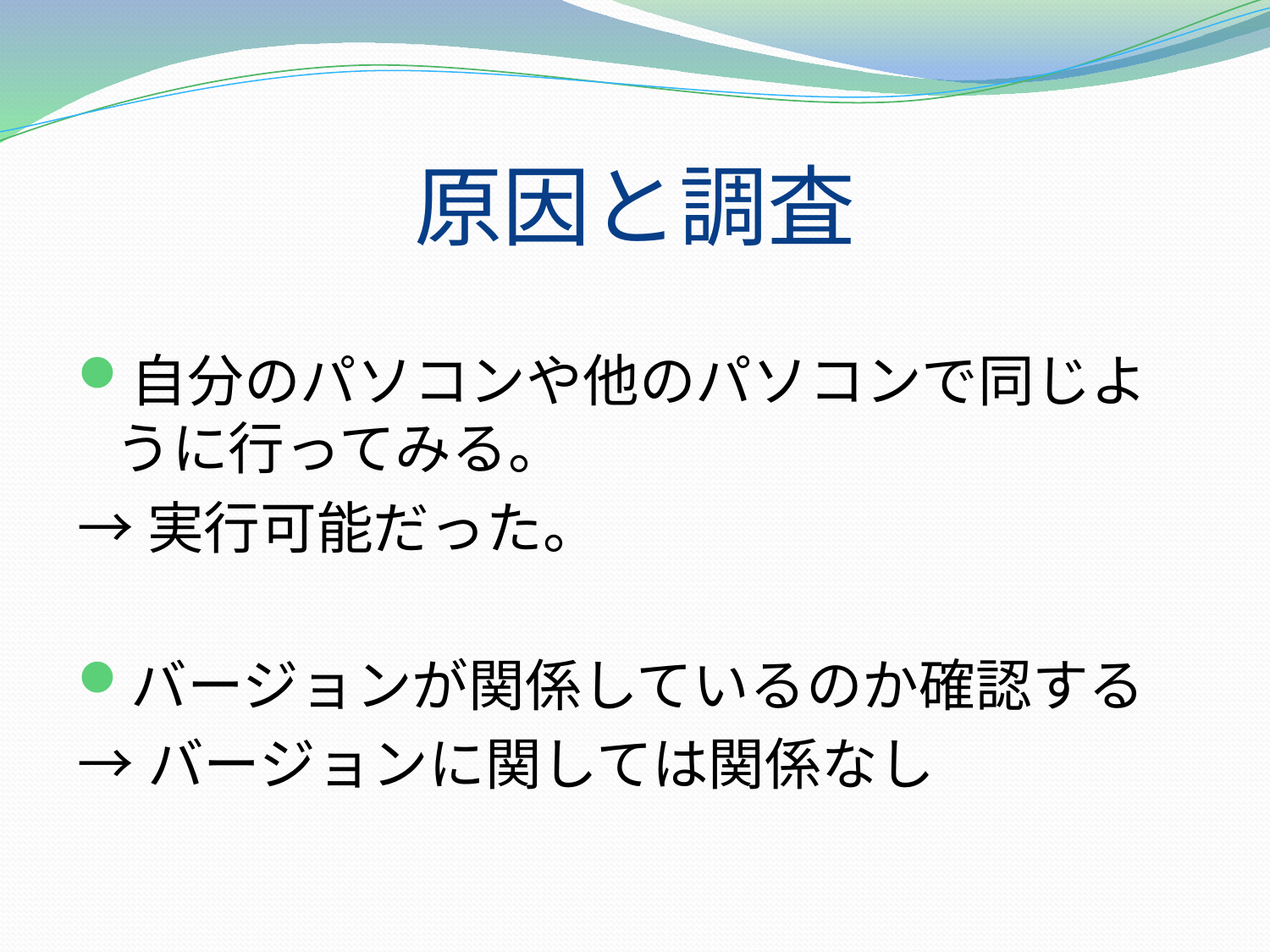

# 原因と調査
自分のパソコンや他のパソコンで同じように行ってみる。
→実行可能だった。

バージョンが関係しているのか確認する
→バージョンに関しては関係なし